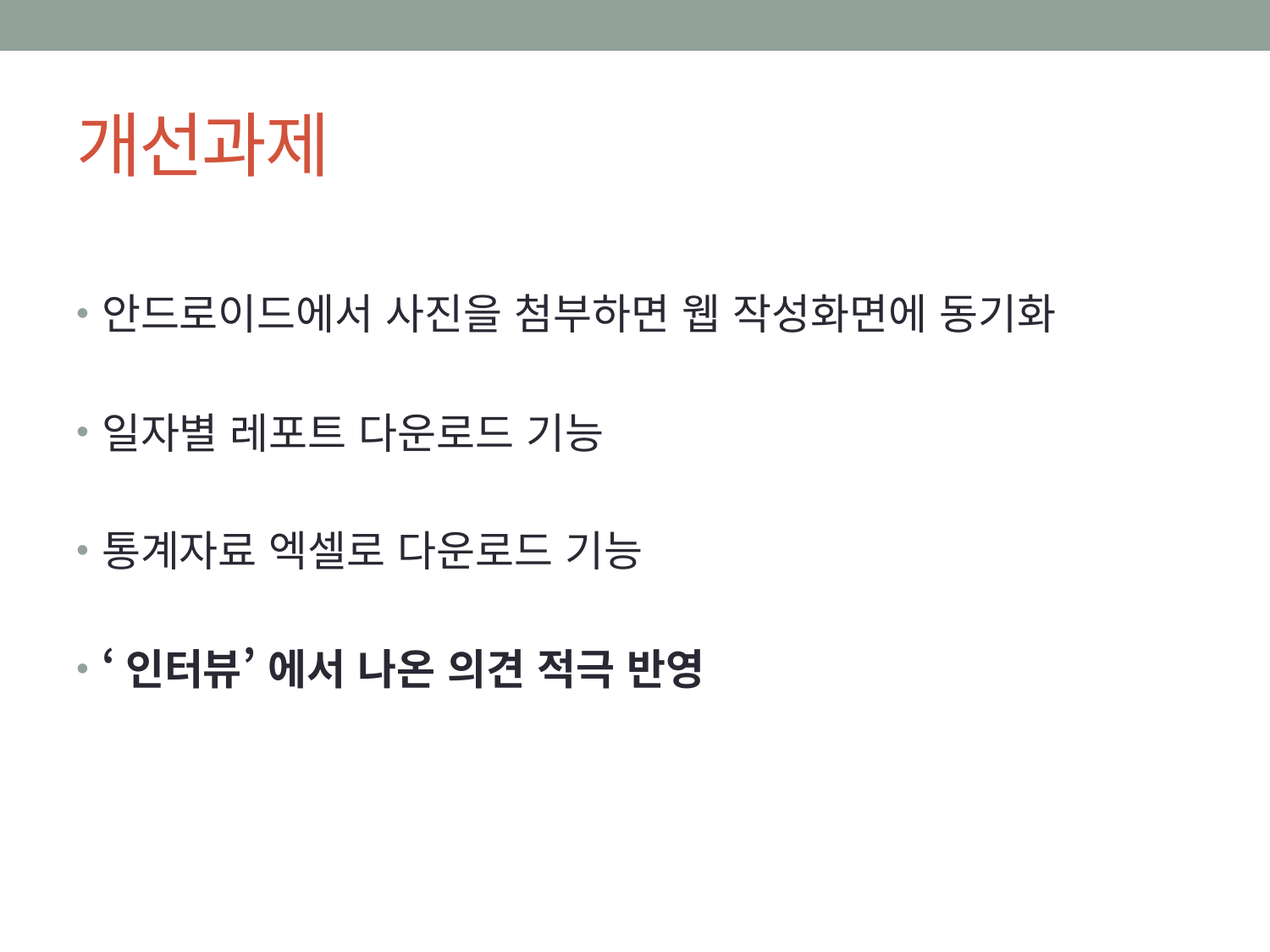

# 개선과제

안드로이드에서 사진을 첨부하면 웹 작성화면에 동기화

일자별 레포트 다운로드 기능

통계자료 엑셀로 다운로드 기능

‘인터뷰’ 에서 나온 의견 적극 반영